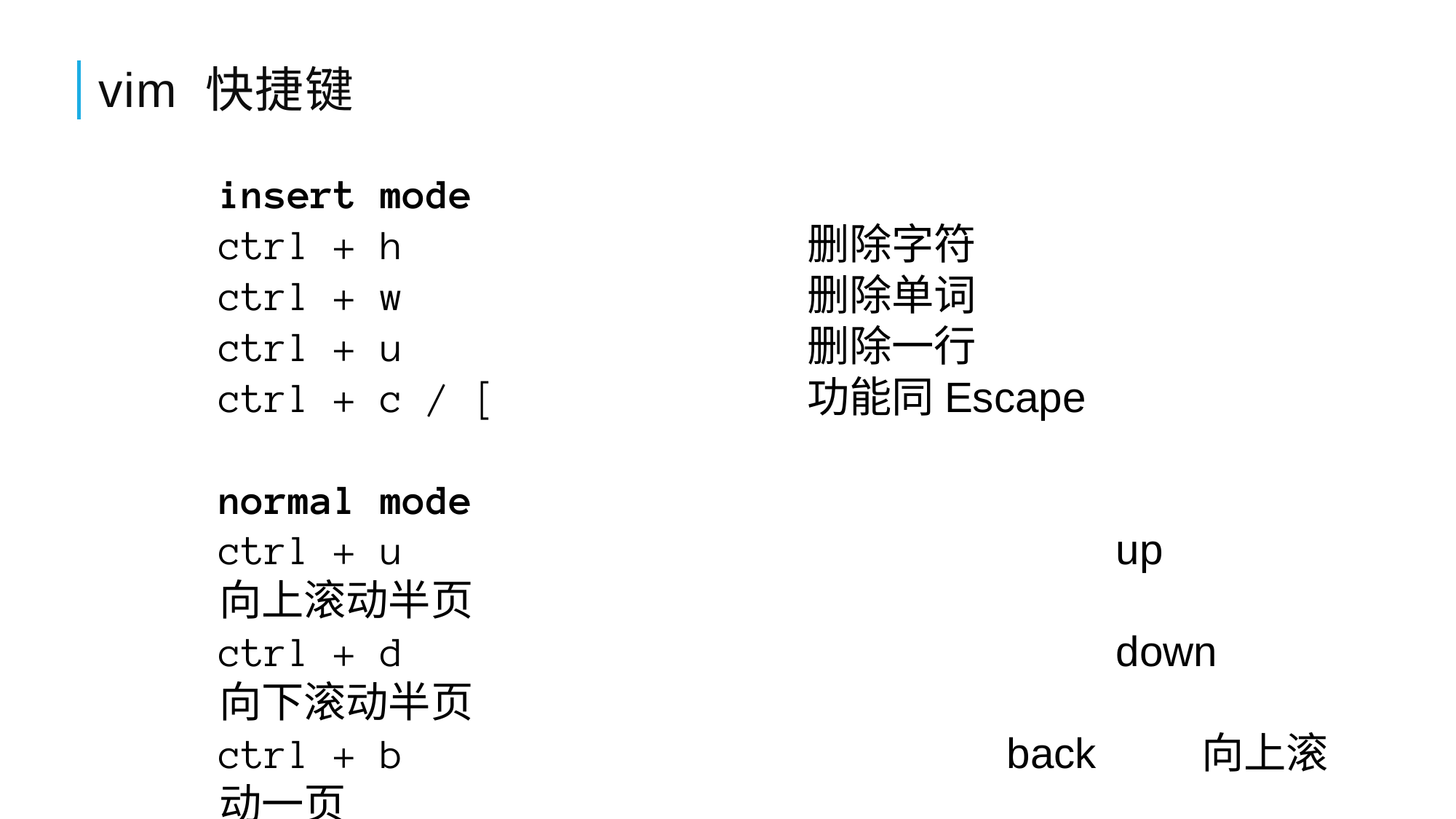

# vim 快捷键
insert mode
ctrl + h                  删除字符
ctrl + w                  删除单词
ctrl + u                  删除一行
ctrl + c / [              功能同Escape

normal mode
ctrl + u							  up 		向上滚动半页
ctrl + d							  down 	向下滚动半页
ctrl + b       				  back 	向上滚动一页
ctrl + f							  front 	向下滚动一页